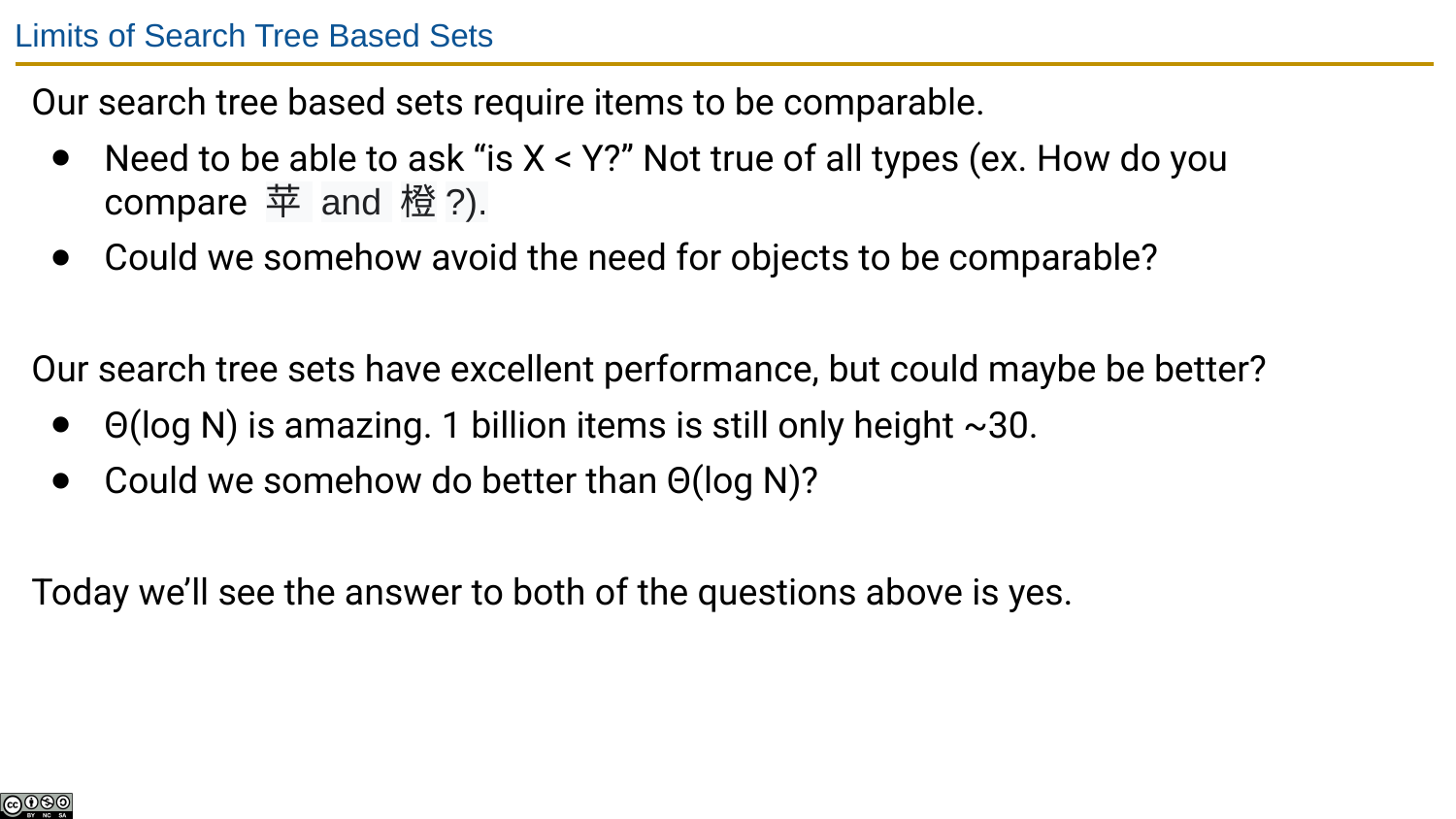

# Limits of Search Tree Based Sets
Our search tree based sets require items to be comparable.
Need to be able to ask “is X < Y?” Not true of all types (ex. How do you compare 苹 and 橙?).
Could we somehow avoid the need for objects to be comparable?

Our search tree sets have excellent performance, but could maybe be better?
Θ(log N) is amazing. 1 billion items is still only height ~30.
Could we somehow do better than Θ(log N)?

Today we’ll see the answer to both of the questions above is yes.